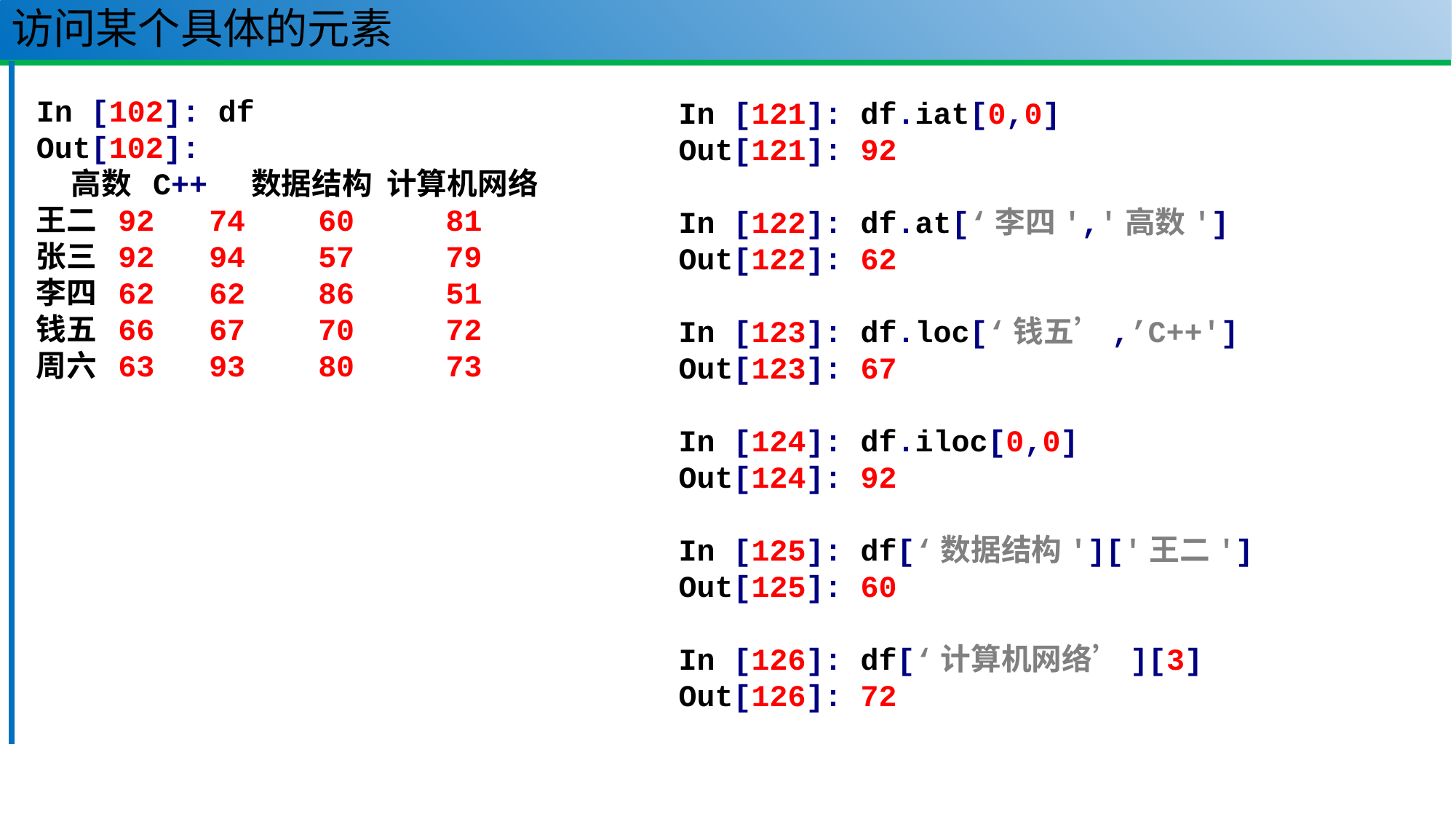

# 访问某个具体的元素
In [102]: df
Out[102]:
    高数  C++  数据结构  计算机网络
王二  92   74    60     81
张三  92   94    57     79
李四  62   62    86     51
钱五  66   67    70     72
周六  63   93    80     73
In [121]: df.iat[0,0]
Out[121]: 92

In [122]: df.at[‘李四','高数']
Out[122]: 62

In [123]: df.loc[‘钱五’,’C++']
Out[123]: 67

In [124]: df.iloc[0,0]
Out[124]: 92

In [125]: df[‘数据结构']['王二']
Out[125]: 60

In [126]: df[‘计算机网络’][3]
Out[126]: 72